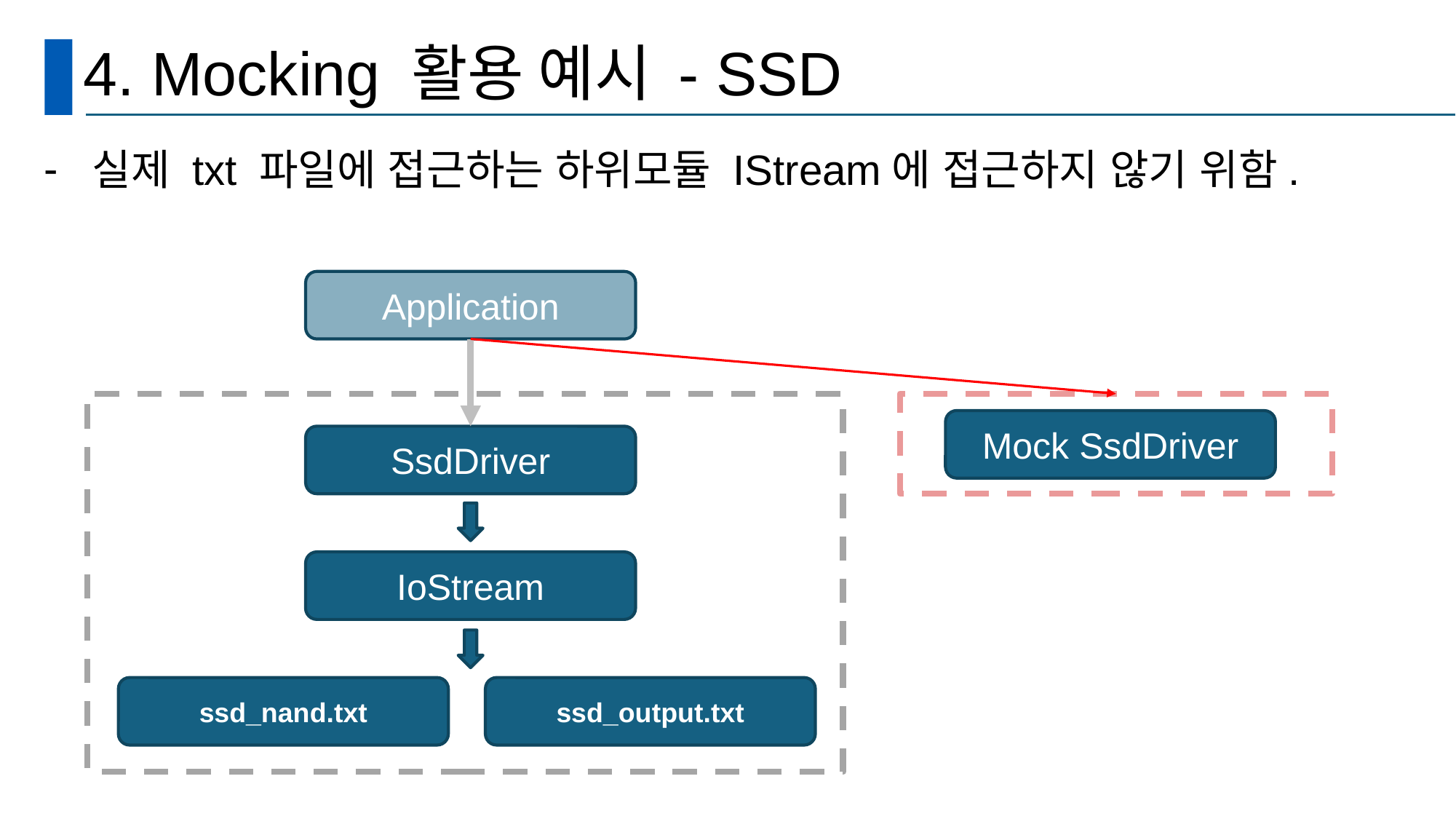

# 4. Mocking 활용 예시 - SSD
실제 txt 파일에 접근하는 하위모듈 IStream에 접근하지 않기 위함.
Application

Mock SsdDriver
SsdDriver

IoStream

ssd_nand.txt
ssd_output.txt